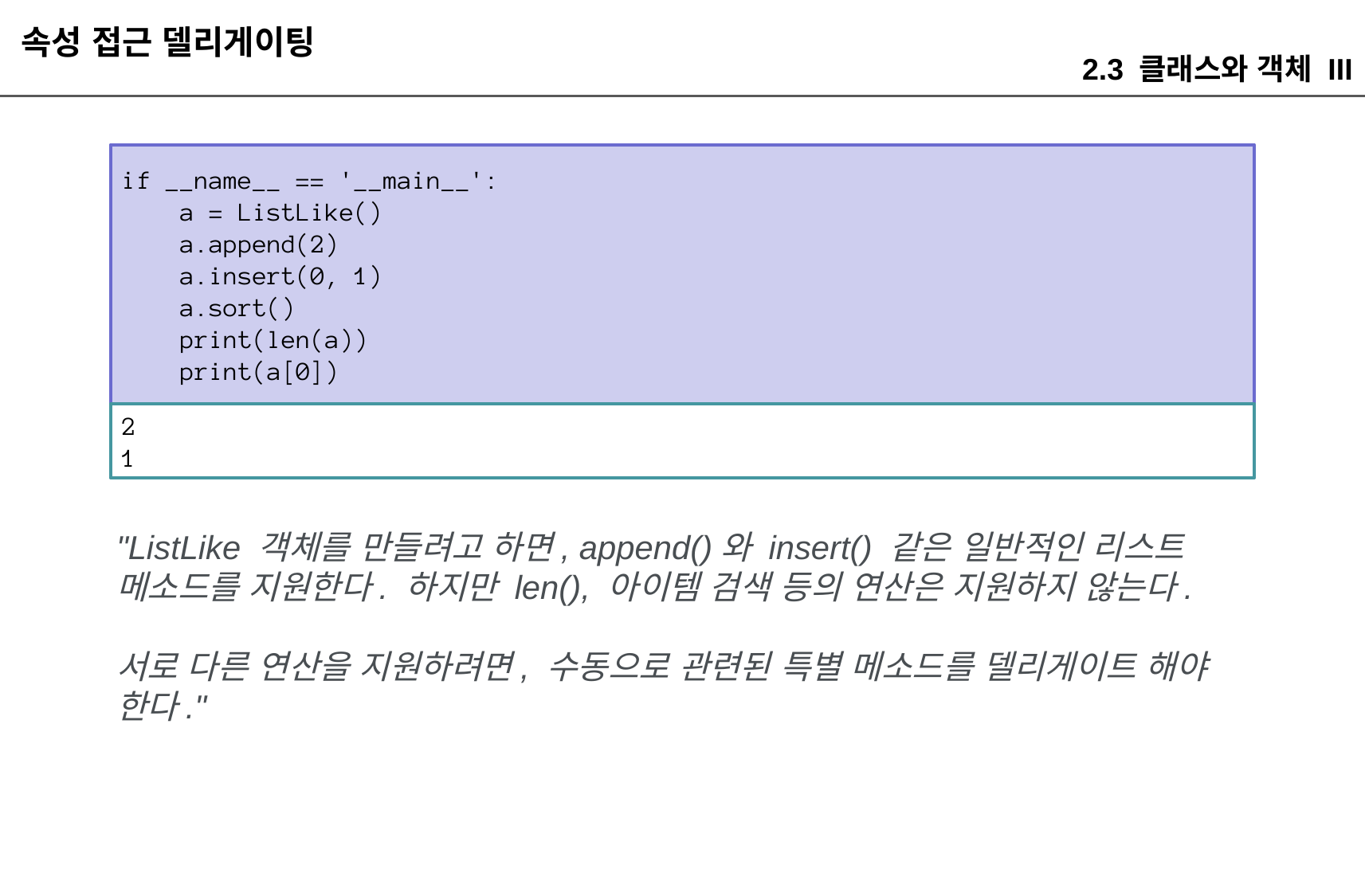

속성 접근 델리게이팅
2.3 클래스와 객체 III
if __name__ == '__main__':
    a = ListLike()
    a.append(2)
    a.insert(0, 1)
    a.sort()
    print(len(a))
    print(a[0])
2
1
"ListLike 객체를 만들려고 하면, append()와 insert() 같은 일반적인 리스트 메소드를 지원한다. 하지만 len(), 아이템 검색 등의 연산은 지원하지 않는다.

서로 다른 연산을 지원하려면, 수동으로 관련된 특별 메소드를 델리게이트 해야 한다."